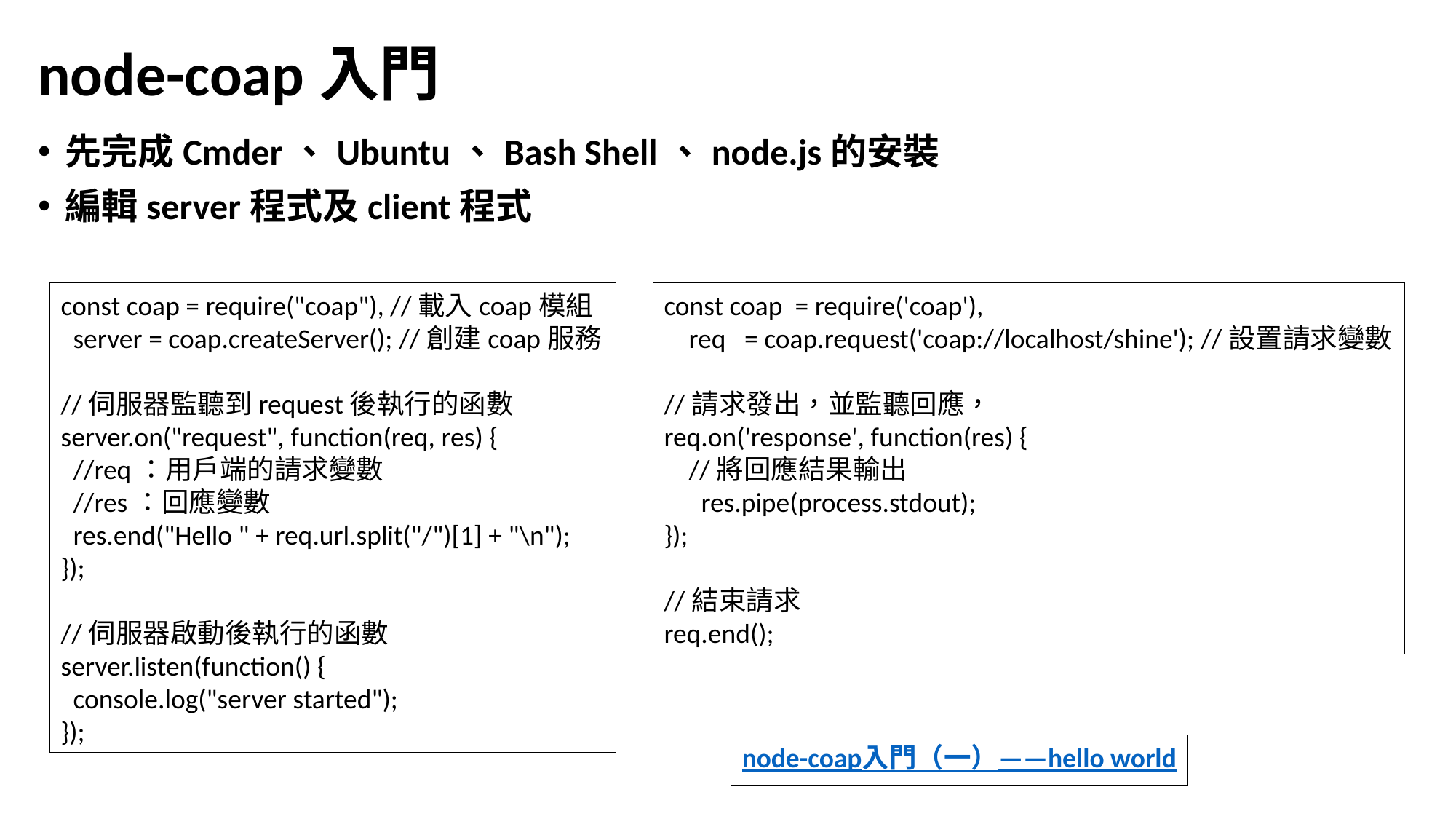

# node-coap入門
先完成Cmder、Ubuntu、Bash Shell、node.js的安裝
編輯server程式及client程式
const coap = require("coap"), //載入coap模組
  server = coap.createServer(); //創建coap服務
//伺服器監聽到request後執行的函數
server.on("request", function(req, res) {
  //req：用戶端的請求變數
  //res：回應變數
  res.end("Hello " + req.url.split("/")[1] + "\n");
});
//伺服器啟動後執行的函數
server.listen(function() {
  console.log("server started");
});
const coap  = require('coap'),
    req   = coap.request('coap://localhost/shine'); //設置請求變數
//請求發出，並監聽回應，
req.on('response', function(res) {
    //將回應結果輸出
      res.pipe(process.stdout);
});
//結束請求
req.end();
node-coap入門（一）——hello world